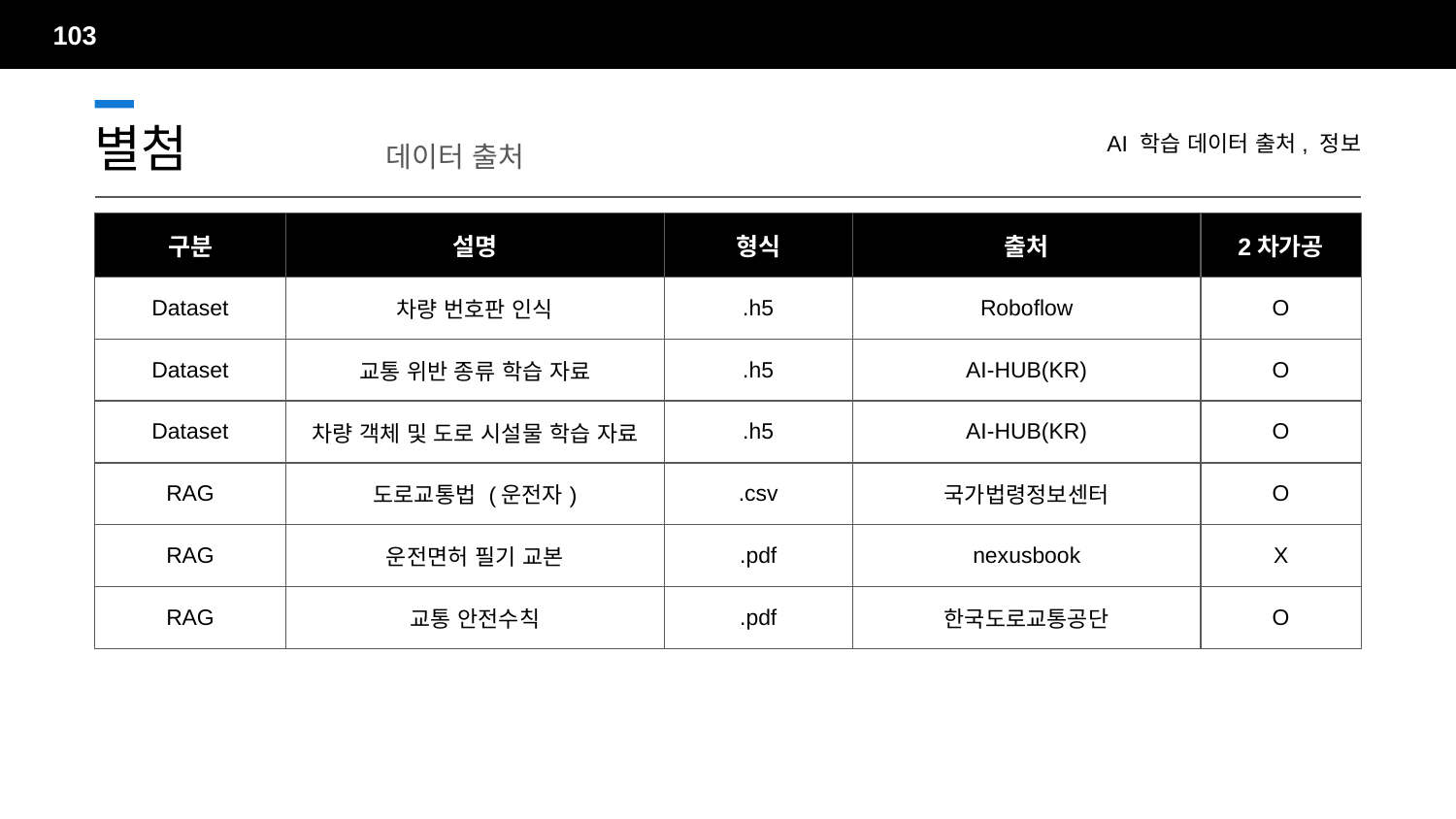

103

AI 학습 데이터 출처, 정보
별첨		데이터 출처
| 구분 | 설명 | 형식 | 출처 | 2차가공 |
| --- | --- | --- | --- | --- |
| Dataset | 차량 번호판 인식 | .h5 | Roboflow | O |
| Dataset | 교통 위반 종류 학습 자료 | .h5 | AI-HUB(KR) | O |
| Dataset | 차량 객체 및 도로 시설물 학습 자료 | .h5 | AI-HUB(KR) | O |
| RAG | 도로교통법 (운전자) | .csv | 국가법령정보센터 | O |
| RAG | 운전면허 필기 교본 | .pdf | nexusbook | X |
| RAG | 교통 안전수칙 | .pdf | 한국도로교통공단 | O |